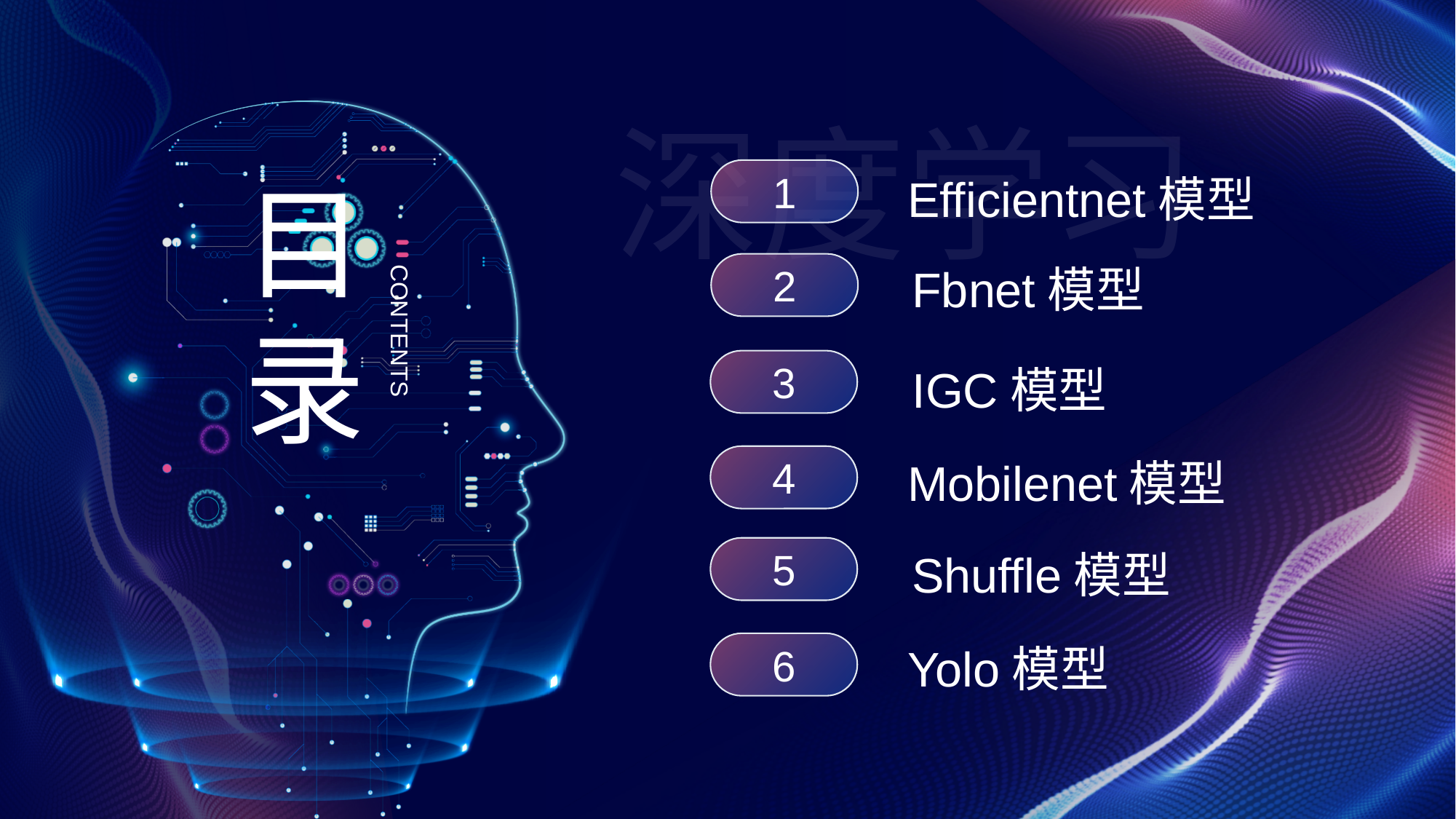

深度学习
1
目录
Efficientnet模型
2
Fbnet模型
CONTENTS
3
IGC模型
4
Mobilenet模型
5
Shuffle模型
6
Yolo模型